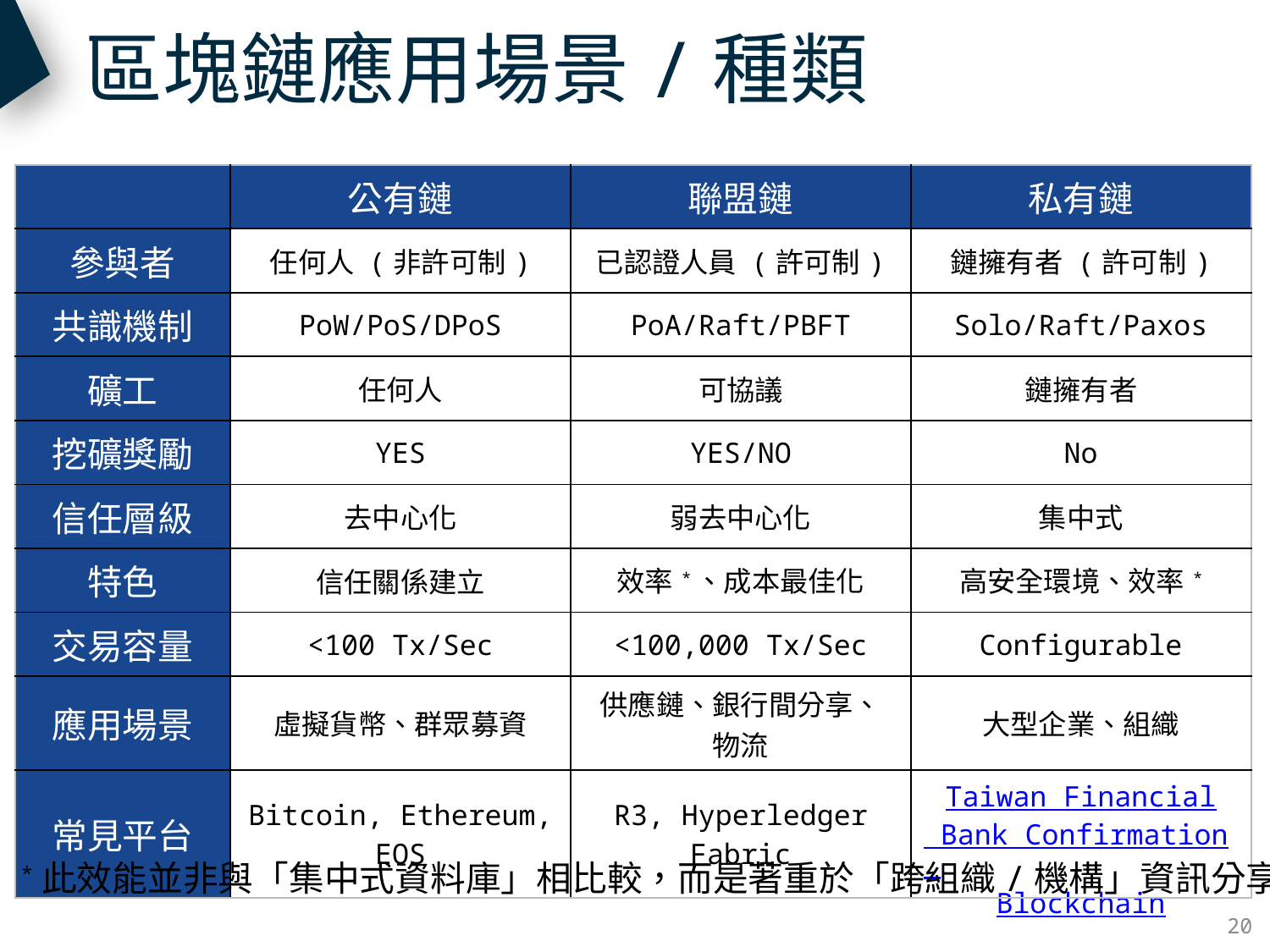

區塊鏈應用場景/種類
|  | 公有鏈 | 聯盟鏈 | 私有鏈 |
| --- | --- | --- | --- |
| 參與者 | 任何人 (非許可制) | 已認證人員 (許可制) | 鏈擁有者 (許可制) |
| 共識機制 | PoW/PoS/DPoS | PoA/Raft/PBFT | Solo/Raft/Paxos |
| 礦工 | 任何人 | 可協議 | 鏈擁有者 |
| 挖礦獎勵 | YES | YES/NO | No |
| 信任層級 | 去中心化 | 弱去中心化 | 集中式 |
| 特色 | 信任關係建立 | 效率\*、成本最佳化 | 高安全環境、效率\* |
| 交易容量 | <100 Tx/Sec | <100,000 Tx/Sec | Configurable |
| 應用場景 | 虛擬貨幣、群眾募資 | 供應鏈、銀行間分享、 物流 | 大型企業、組織 |
| 常見平台 | Bitcoin, Ethereum, EOS | R3, Hyperledger Fabric | Taiwan Financial Bank Confirmation Blockchain |
*此效能並非與「集中式資料庫」相比較，而是著重於「跨組織/機構」資訊分享
20